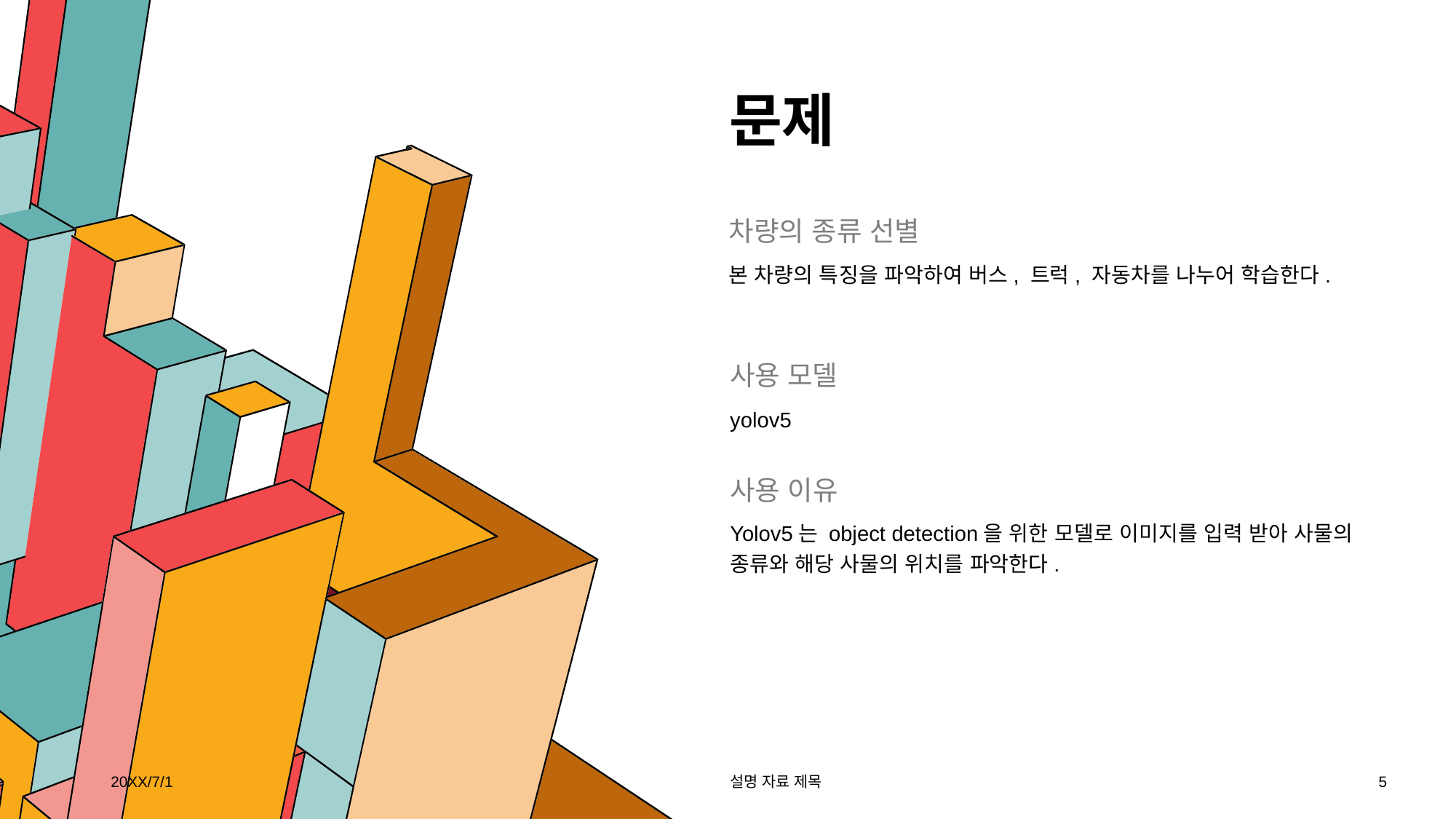

# 문제
차량의 종류 선별
본 차량의 특징을 파악하여 버스, 트럭, 자동차를 나누어 학습한다.
사용 모델
yolov5
사용 이유
Yolov5는 object detection을 위한 모델로 이미지를 입력 받아 사물의 종류와 해당 사물의 위치를 파악한다.
20XX/7/1
설명 자료 제목
5